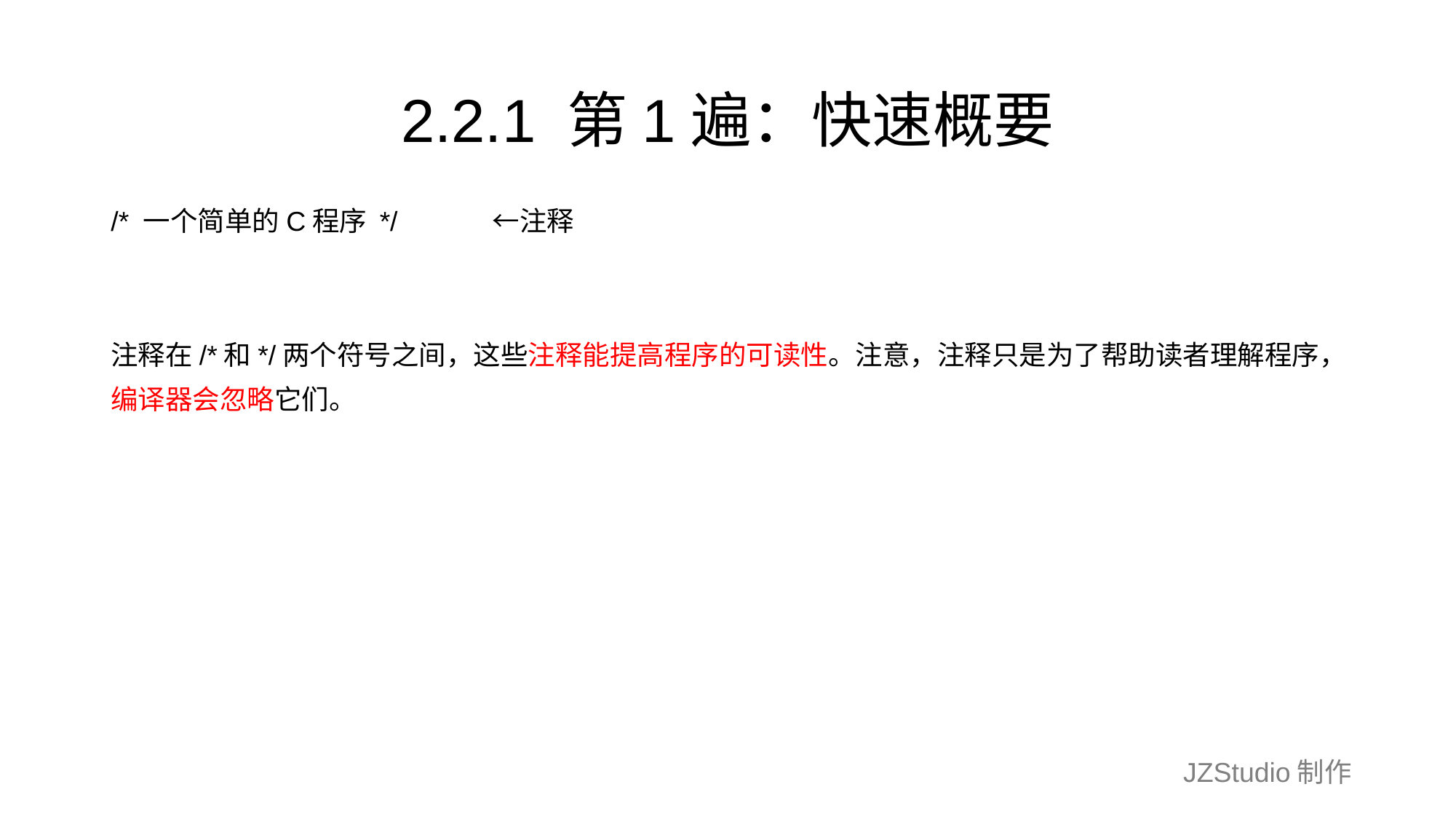

# 2.2.1 第1遍：快速概要
/* 一个简单的C程序 */　　　 ←注释

注释在/*和*/两个符号之间，这些注释能提高程序的可读性。注意，注释只是为了帮助读者理解程序，
编译器会忽略它们。